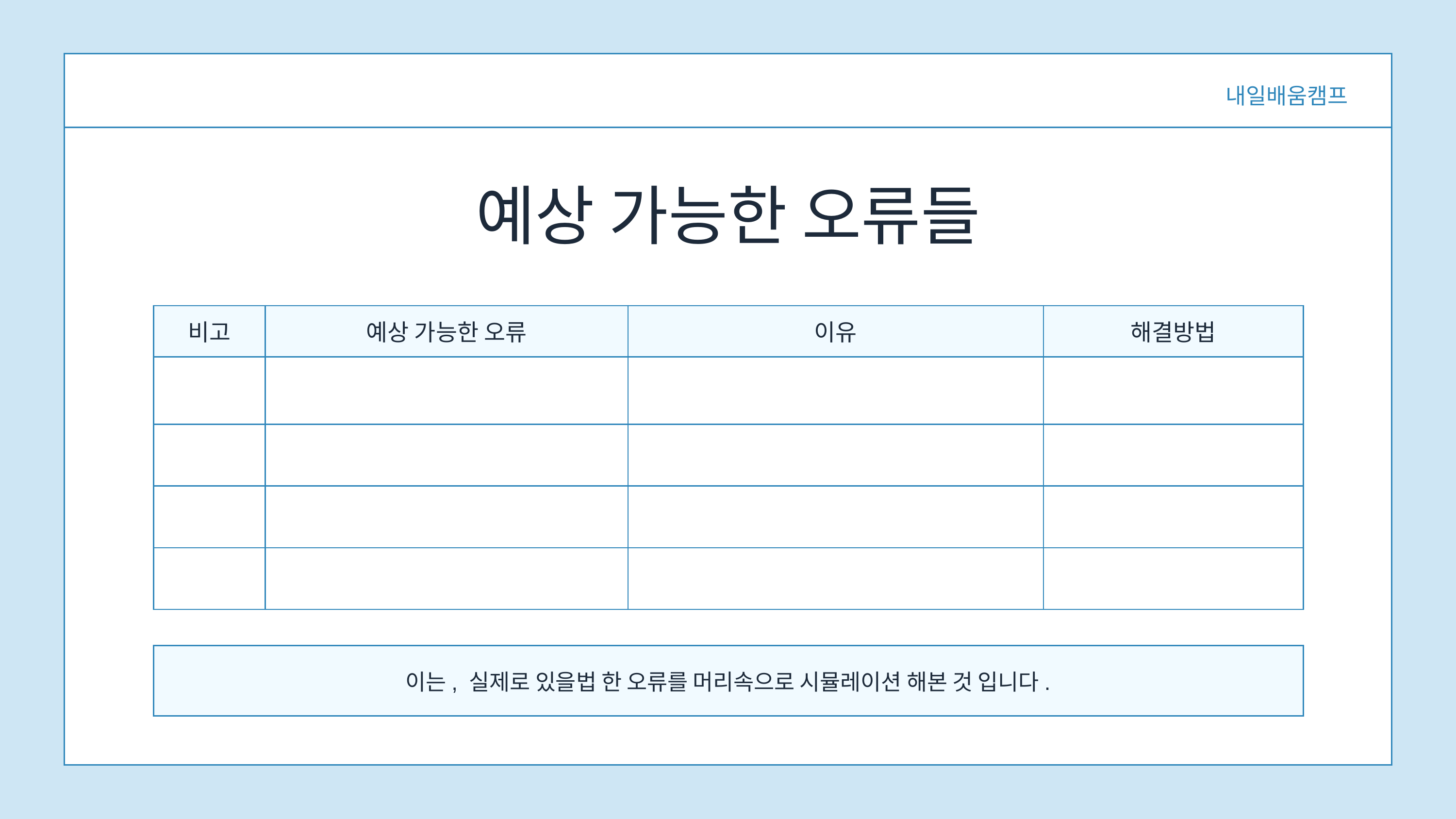

내일배움캠프

예상 가능한 오류들
| 비고 | 예상 가능한 오류 | 이유 | 해결방법 |
| --- | --- | --- | --- |
|  |  |  |  |
|  |  |  |  |
|  |  |  |  |
|  |  |  |  |

이는, 실제로 있을법 한 오류를 머리속으로 시뮬레이션 해본 것 입니다.